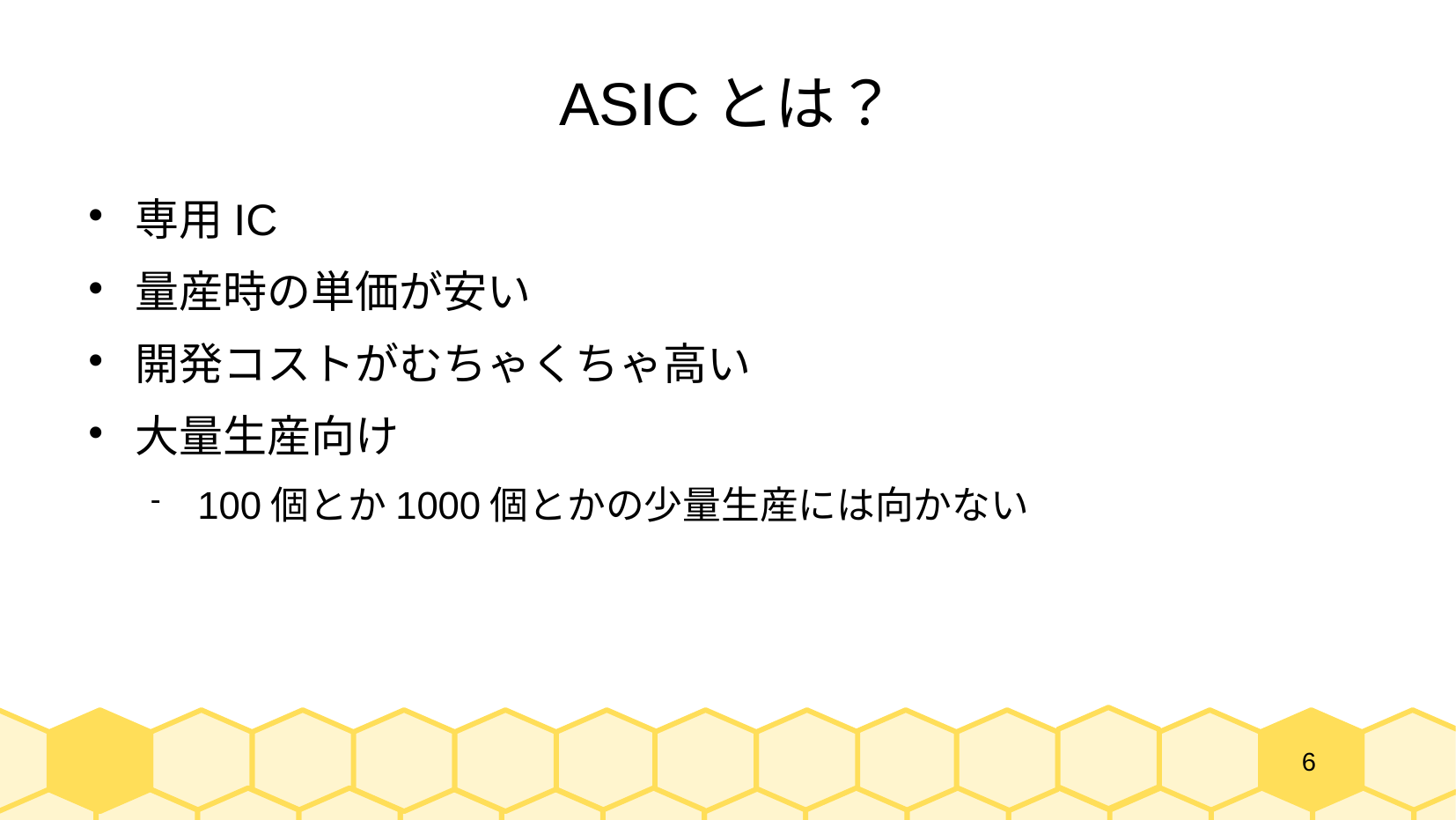

# ASICとは？
専用IC
量産時の単価が安い
開発コストがむちゃくちゃ高い
大量生産向け
100個とか1000個とかの少量生産には向かない
6